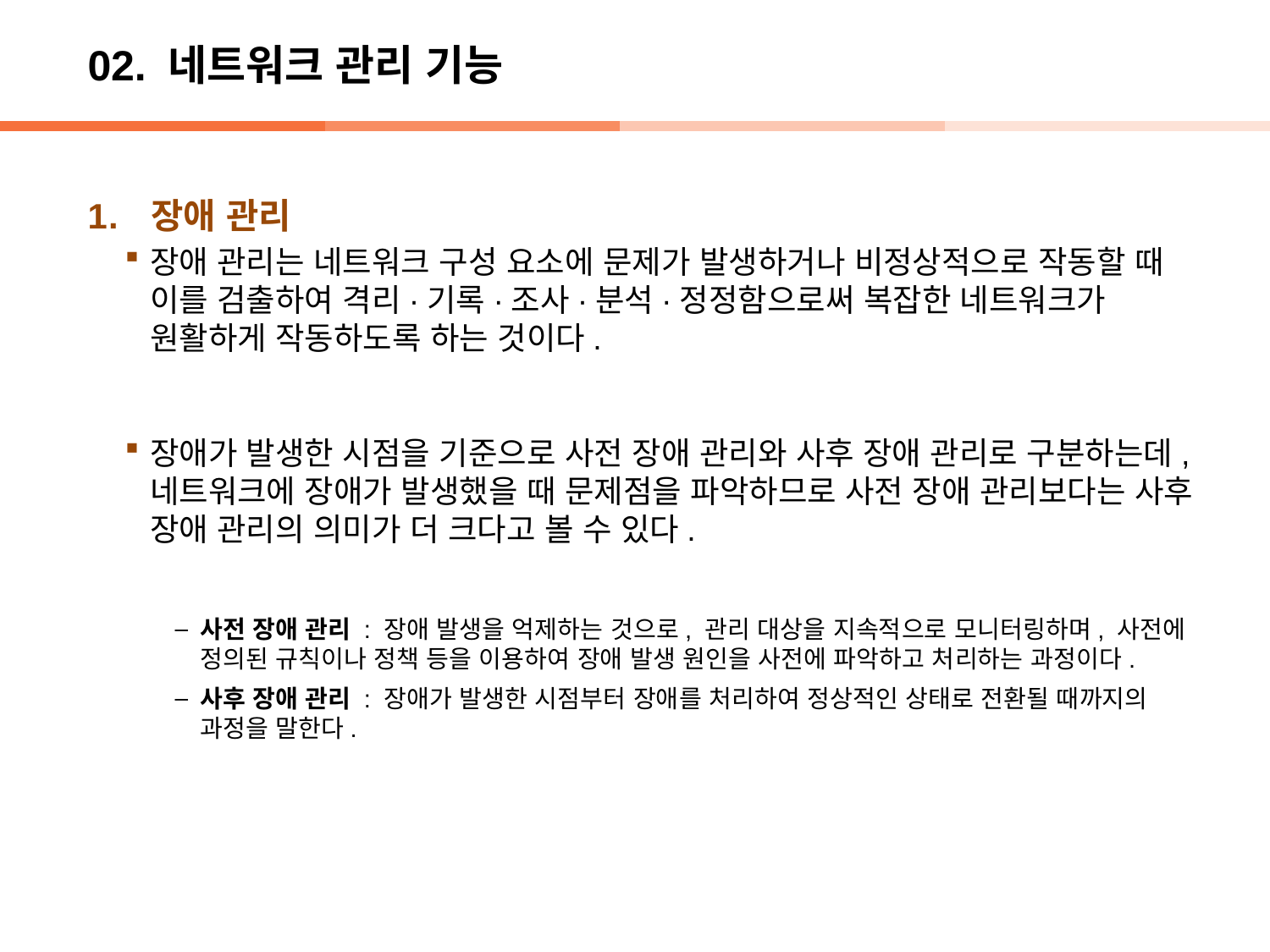

# 02. 네트워크 관리 기능
장애 관리
장애 관리는 네트워크 구성 요소에 문제가 발생하거나 비정상적으로 작동할 때 이를 검출하여 격리·기록·조사·분석·정정함으로써 복잡한 네트워크가 원활하게 작동하도록 하는 것이다.

장애가 발생한 시점을 기준으로 사전 장애 관리와 사후 장애 관리로 구분하는데, 네트워크에 장애가 발생했을 때 문제점을 파악하므로 사전 장애 관리보다는 사후 장애 관리의 의미가 더 크다고 볼 수 있다.

사전 장애 관리 : 장애 발생을 억제하는 것으로, 관리 대상을 지속적으로 모니터링하며, 사전에 정의된 규칙이나 정책 등을 이용하여 장애 발생 원인을 사전에 파악하고 처리하는 과정이다.
사후 장애 관리 : 장애가 발생한 시점부터 장애를 처리하여 정상적인 상태로 전환될 때까지의 과정을 말한다.